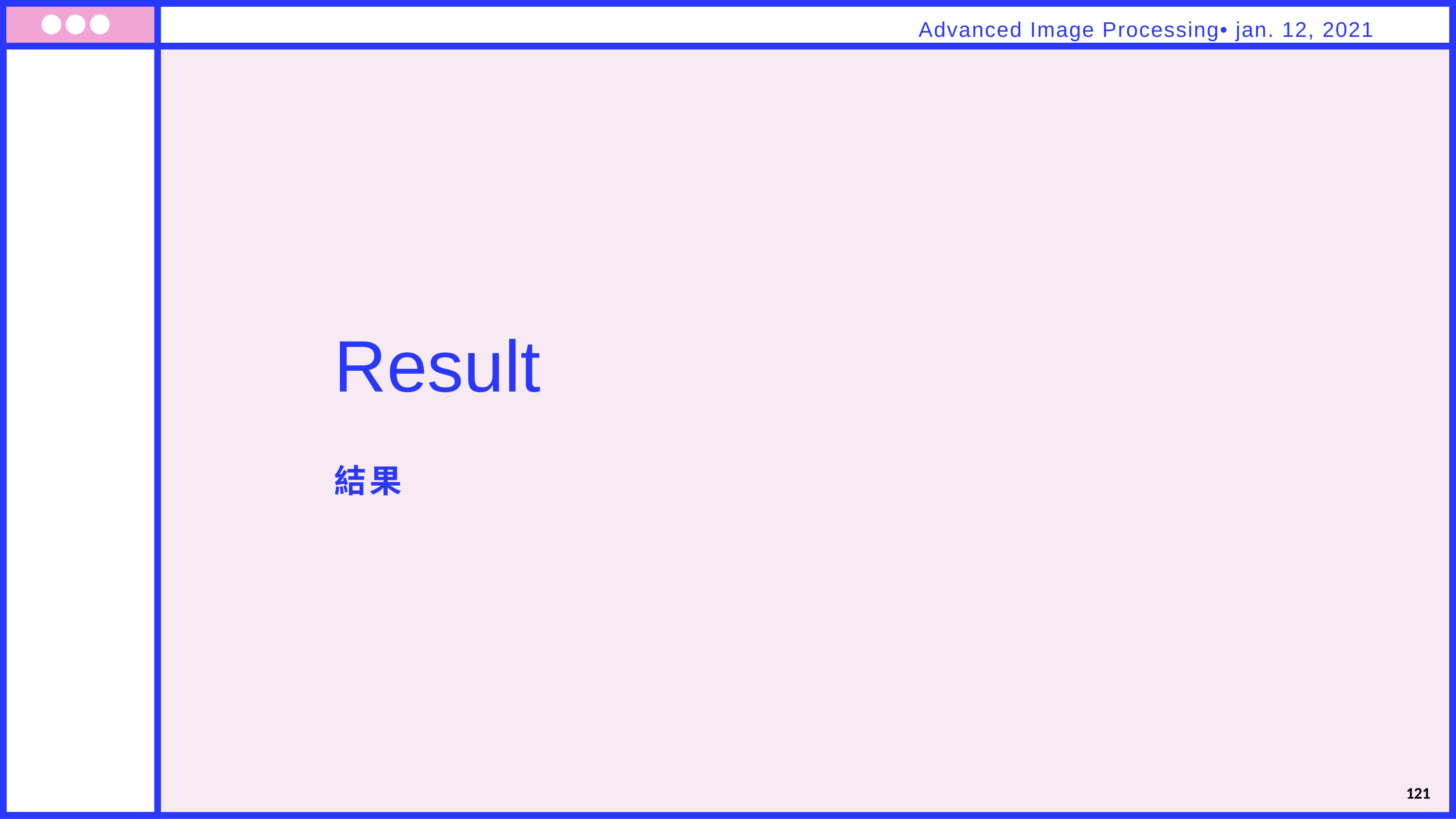

Advanced Image Processing• jan. 12, 2021

Result
結果
121